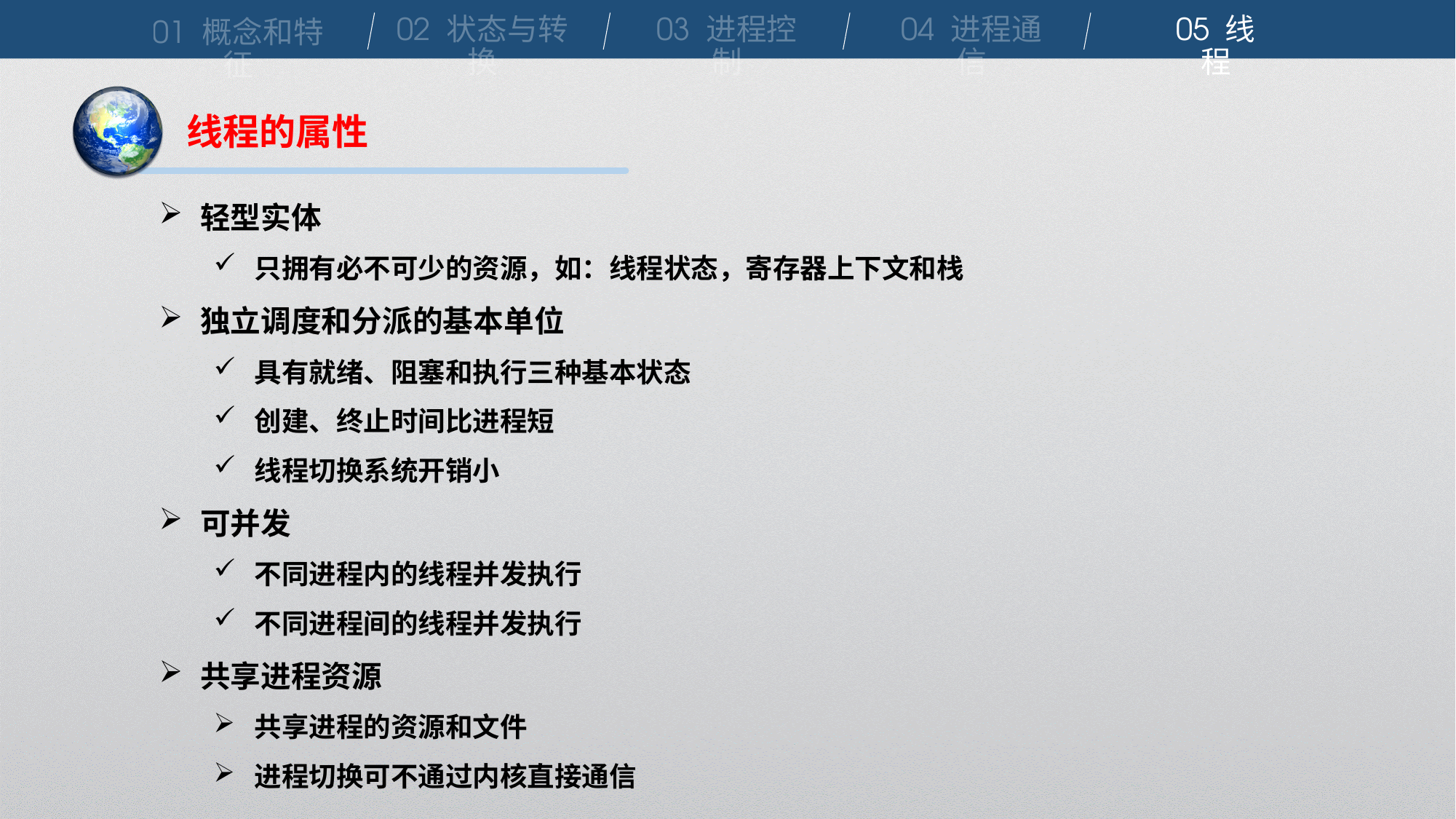

02 状态与转换
03 进程控制
04 进程通信
05 线程
01 概念和特征
线程的属性
轻型实体
只拥有必不可少的资源，如：线程状态，寄存器上下文和栈
独立调度和分派的基本单位
具有就绪、阻塞和执行三种基本状态
创建、终止时间比进程短
线程切换系统开销小
可并发
不同进程内的线程并发执行
不同进程间的线程并发执行
共享进程资源
共享进程的资源和文件
进程切换可不通过内核直接通信